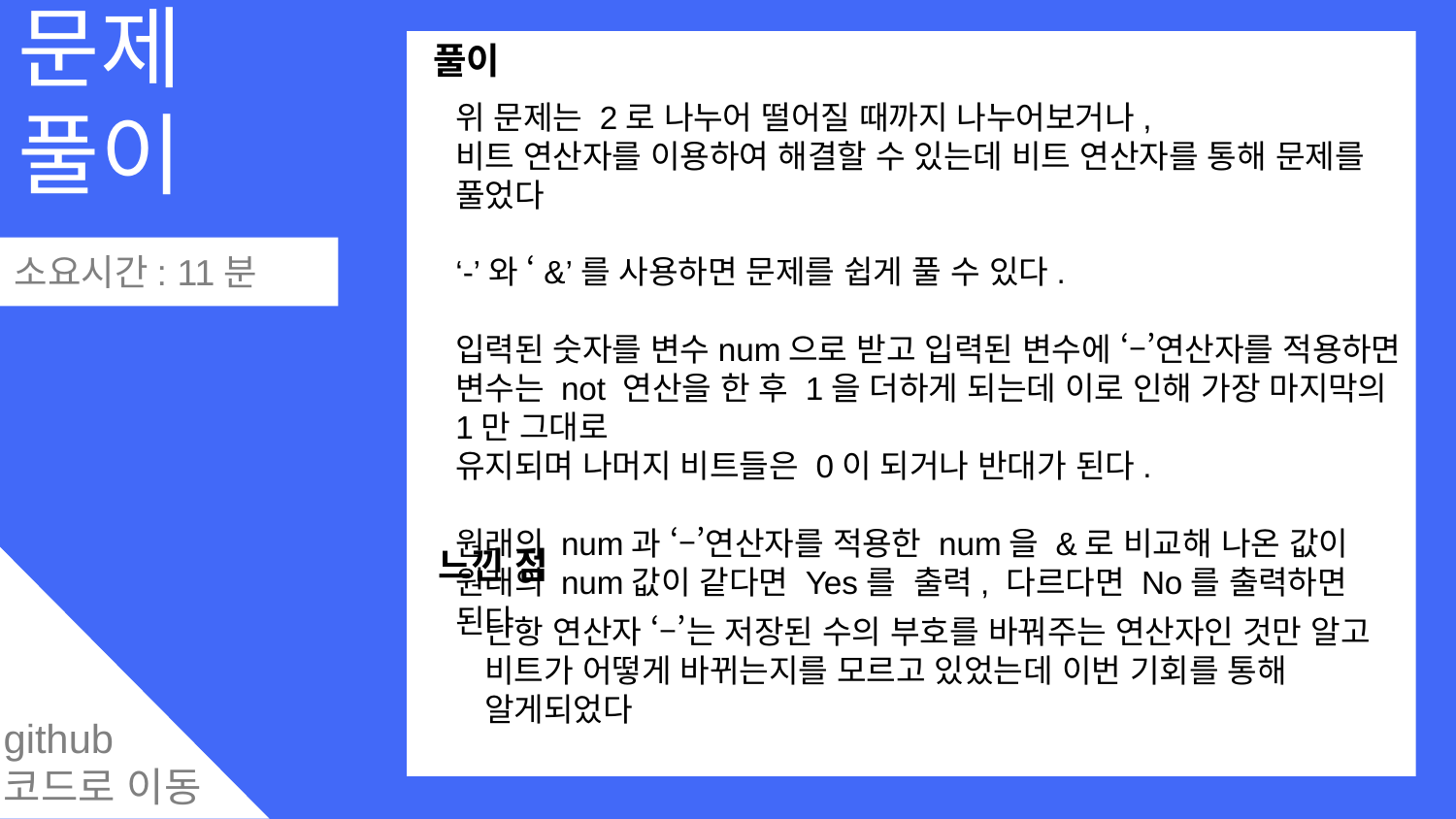

문제
풀이
0
풀이
위 문제는 2로 나누어 떨어질 때까지 나누어보거나,
비트 연산자를 이용하여 해결할 수 있는데 비트 연산자를 통해 문제를 풀었다

‘-’와 ‘&’를 사용하면 문제를 쉽게 풀 수 있다.

입력된 숫자를 변수num으로 받고 입력된 변수에 ‘–’연산자를 적용하면 변수는 not 연산을 한 후 1을 더하게 되는데 이로 인해 가장 마지막의 1만 그대로
유지되며 나머지 비트들은 0이 되거나 반대가 된다.

원래의 num과 ‘–’연산자를 적용한 num을 &로 비교해 나온 값이 원래의 num값이 같다면 Yes를  출력, 다르다면 No를 출력하면 된다.

소요시간: 11분
느낀 점

단항 연산자 ‘–’는 저장된 수의 부호를 바꿔주는 연산자인 것만 알고
비트가 어떻게 바뀌는지를 모르고 있었는데 이번 기회를 통해 알게되었다
github
코드로 이동